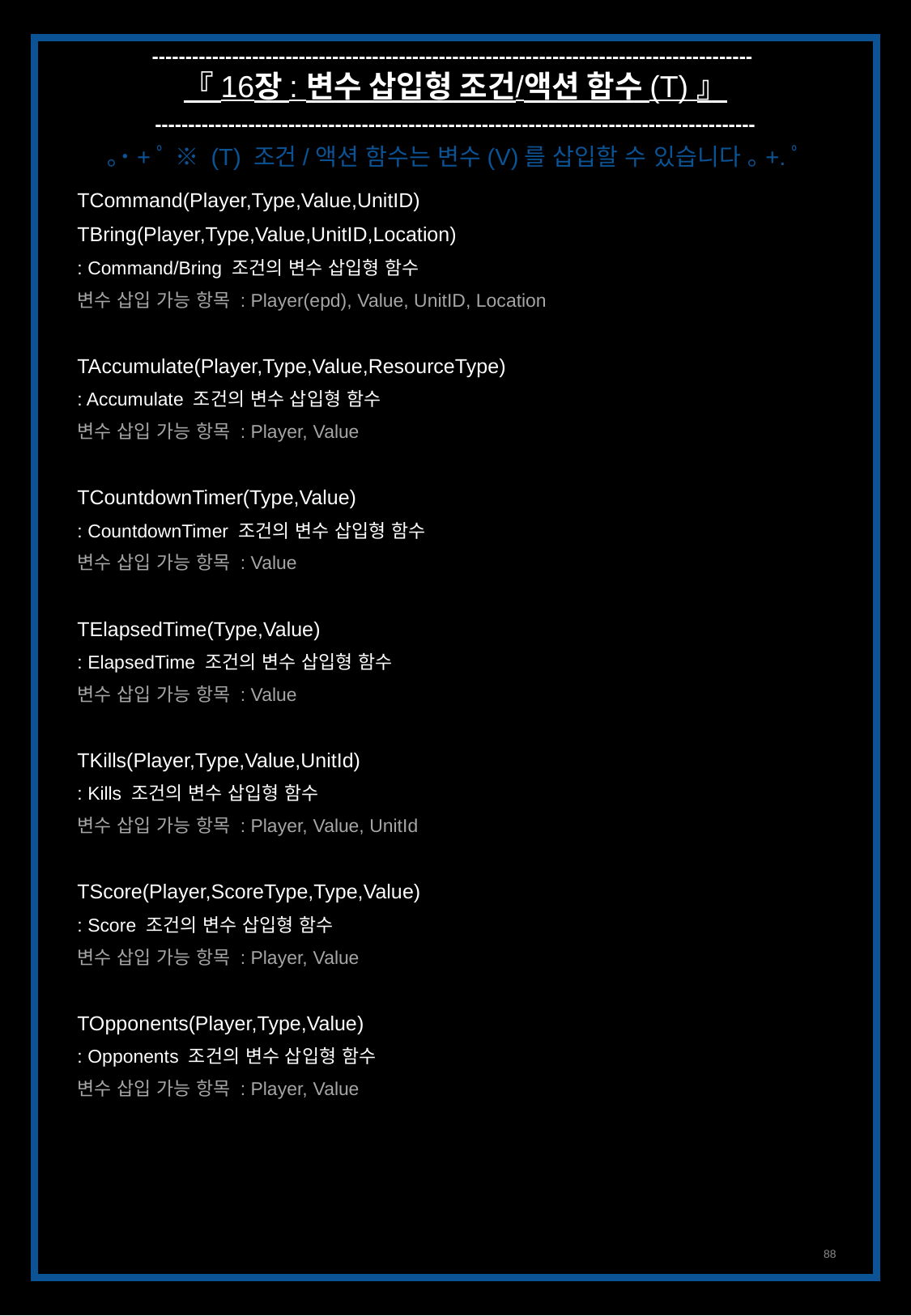

------------------------------------------------------------------------------------------
『 16장 : 변수 삽입형 조건/액션 함수 (T) 』
------------------------------------------------------------------------------------------

｡˙+ﾟ ※ (T) 조건/액션 함수는 변수(V)를 삽입할 수 있습니다 ｡+.ﾟ
TCommand(Player,Type,Value,UnitID)
TBring(Player,Type,Value,UnitID,Location)
: Command/Bring 조건의 변수 삽입형 함수
변수 삽입 가능 항목 : Player(epd), Value, UnitID, Location

TAccumulate(Player,Type,Value,ResourceType)
: Accumulate 조건의 변수 삽입형 함수
변수 삽입 가능 항목 : Player, Value

TCountdownTimer(Type,Value)
: CountdownTimer 조건의 변수 삽입형 함수
변수 삽입 가능 항목 : Value

TElapsedTime(Type,Value)
: ElapsedTime 조건의 변수 삽입형 함수
변수 삽입 가능 항목 : Value

TKills(Player,Type,Value,UnitId)
: Kills 조건의 변수 삽입형 함수
변수 삽입 가능 항목 : Player, Value, UnitId

TScore(Player,ScoreType,Type,Value)
: Score 조건의 변수 삽입형 함수
변수 삽입 가능 항목 : Player, Value

TOpponents(Player,Type,Value)
: Opponents 조건의 변수 삽입형 함수
변수 삽입 가능 항목 : Player, Value
88